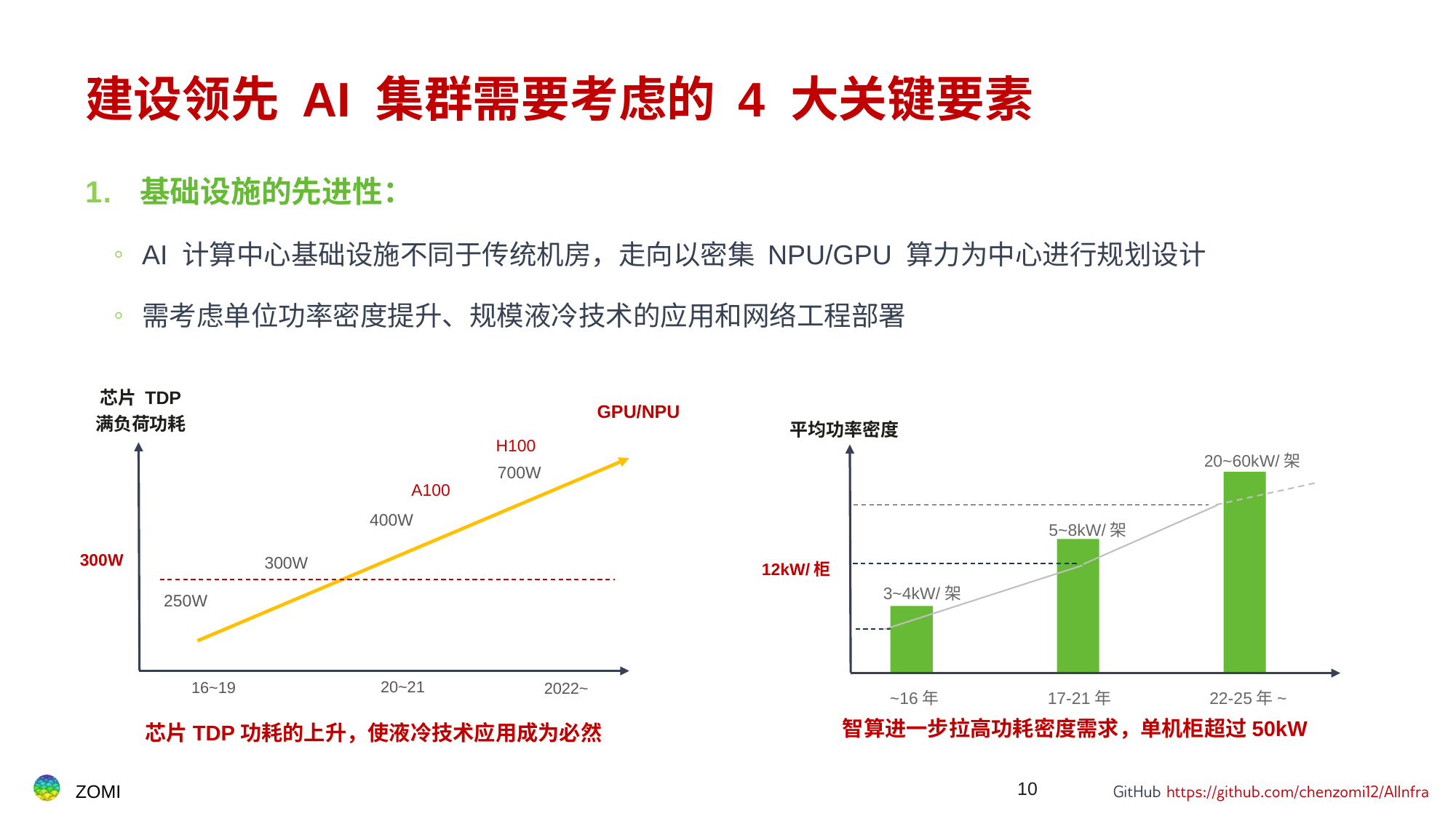

# 建设领先 AI 集群需要考虑的 4 大关键要素
基础设施的先进性：
AI 计算中心基础设施不同于传统机房，走向以密集 NPU/GPU 算力为中心进行规划设计
需考虑单位功率密度提升、规模液冷技术的应用和网络工程部署

芯片 TDP
满负荷功耗
GPU/NPU
700W
400W
300W
250W
20~21
16~19
2022~
平均功率密度
H100
20~60kW/架
A100

5~8kW/架
300W

12kW/柜
3~4kW/架

~16年
17-21年
22-25年~
智算进一步拉高功耗密度需求，单机柜超过50kW
芯片TDP功耗的上升，使液冷技术应用成为必然